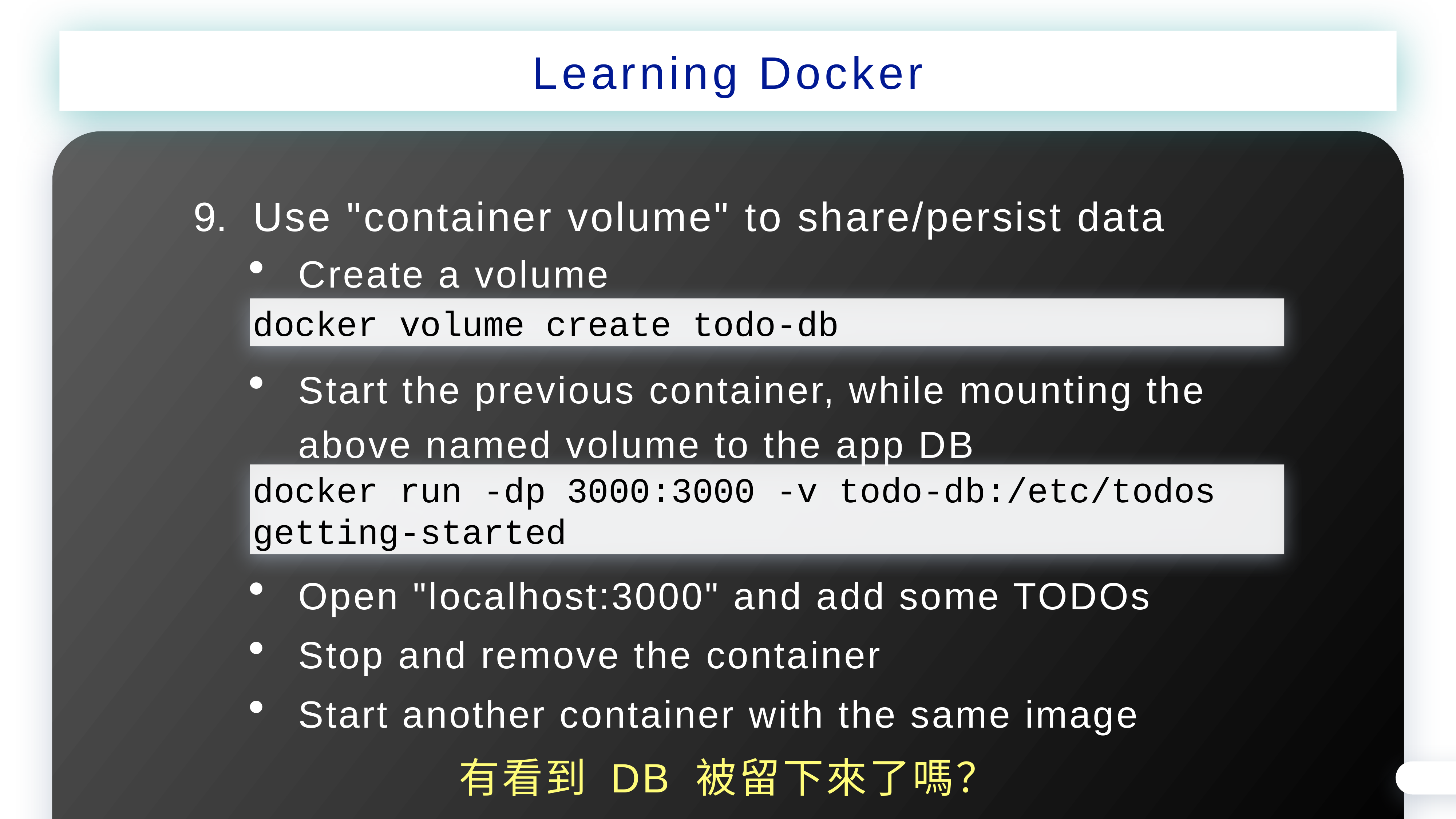

Learning Docker
Use "container volume" to share/persist data
Create a volume
docker volume create todo-db
Start the previous container, while mounting the above named volume to the app DB
docker run -dp 3000:3000 -v todo-db:/etc/todos getting-started
Open "localhost:3000" and add some TODOs
Stop and remove the container
Start another container with the same image
有看到 DB 被留下來了嗎？
65